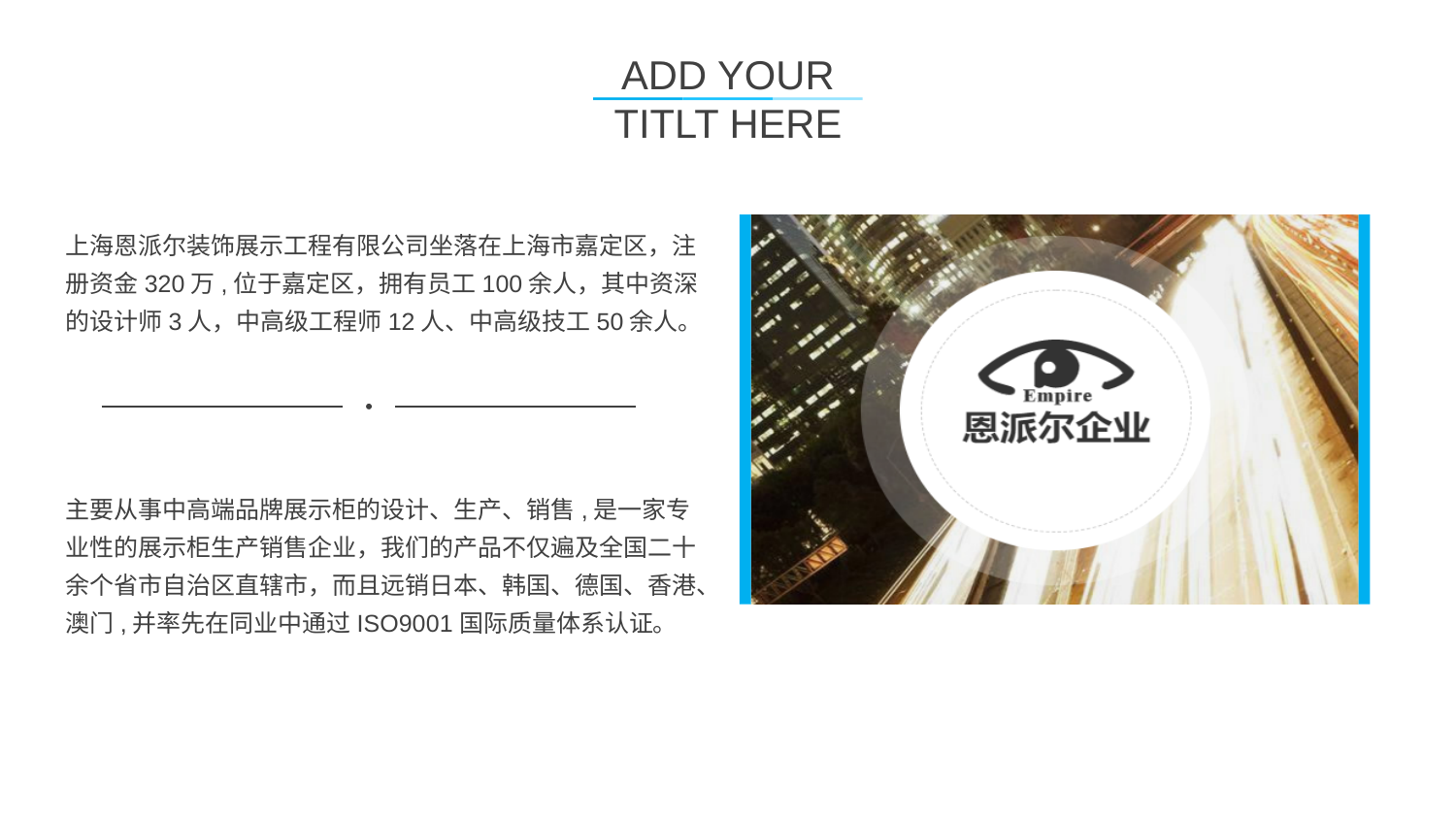

ADD YOUR TITLT HERE

上海恩派尔装饰展示工程有限公司坐落在上海市嘉定区，注册资金320万,位于嘉定区，拥有员工100余人，其中资深的设计师3人，中高级工程师12人、中高级技工50余人。

主要从事中高端品牌展示柜的设计、生产、销售,是一家专业性的展示柜生产销售企业，我们的产品不仅遍及全国二十余个省市自治区直辖市，而且远销日本、韩国、德国、香港、澳门,并率先在同业中通过ISO9001国际质量体系认证。